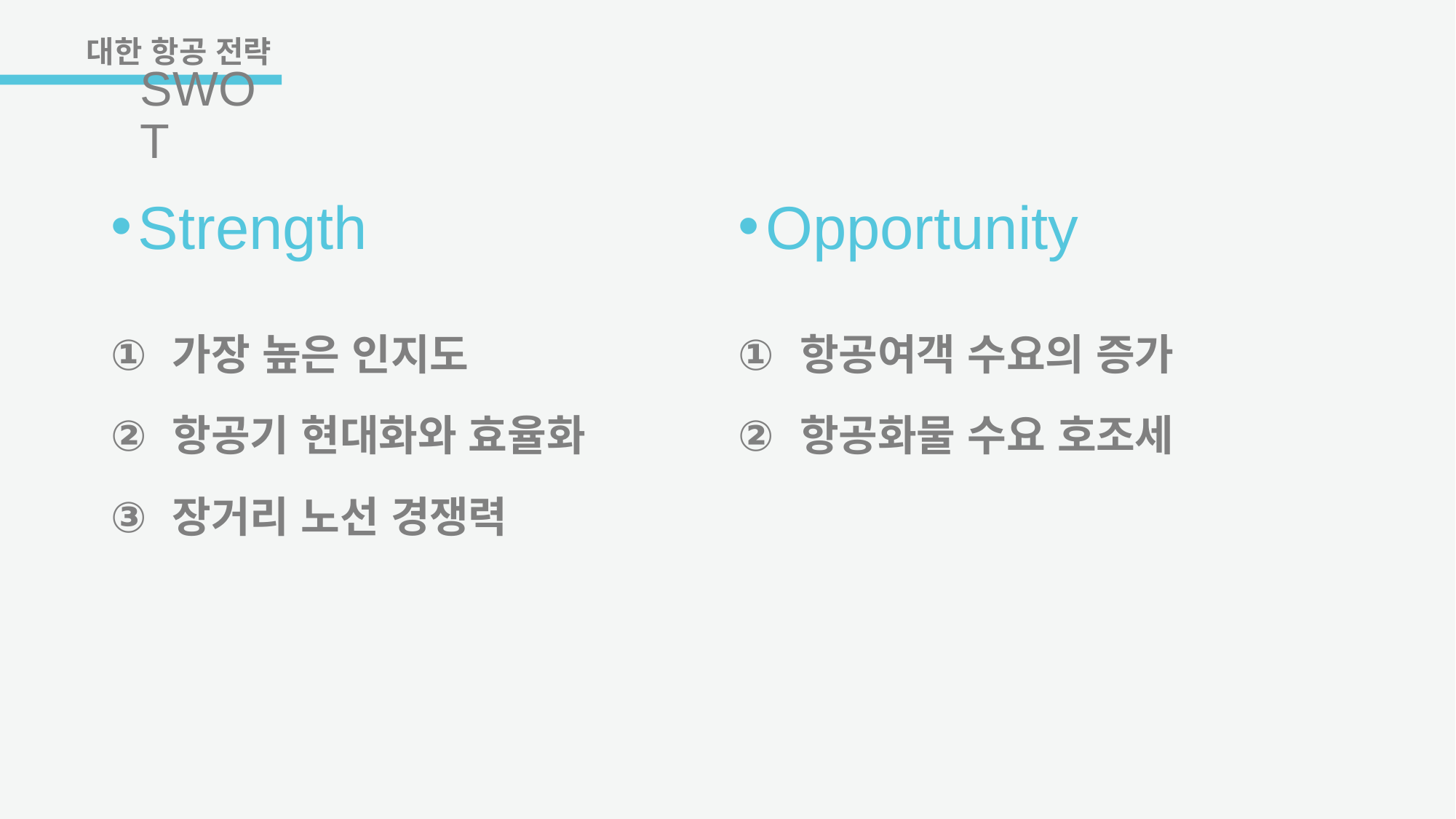

대한 항공 전략

# SWOT
Opportunity

항공여객 수요의 증가
항공화물 수요 호조세
Strength

가장 높은 인지도
항공기 현대화와 효율화
장거리 노선 경쟁력